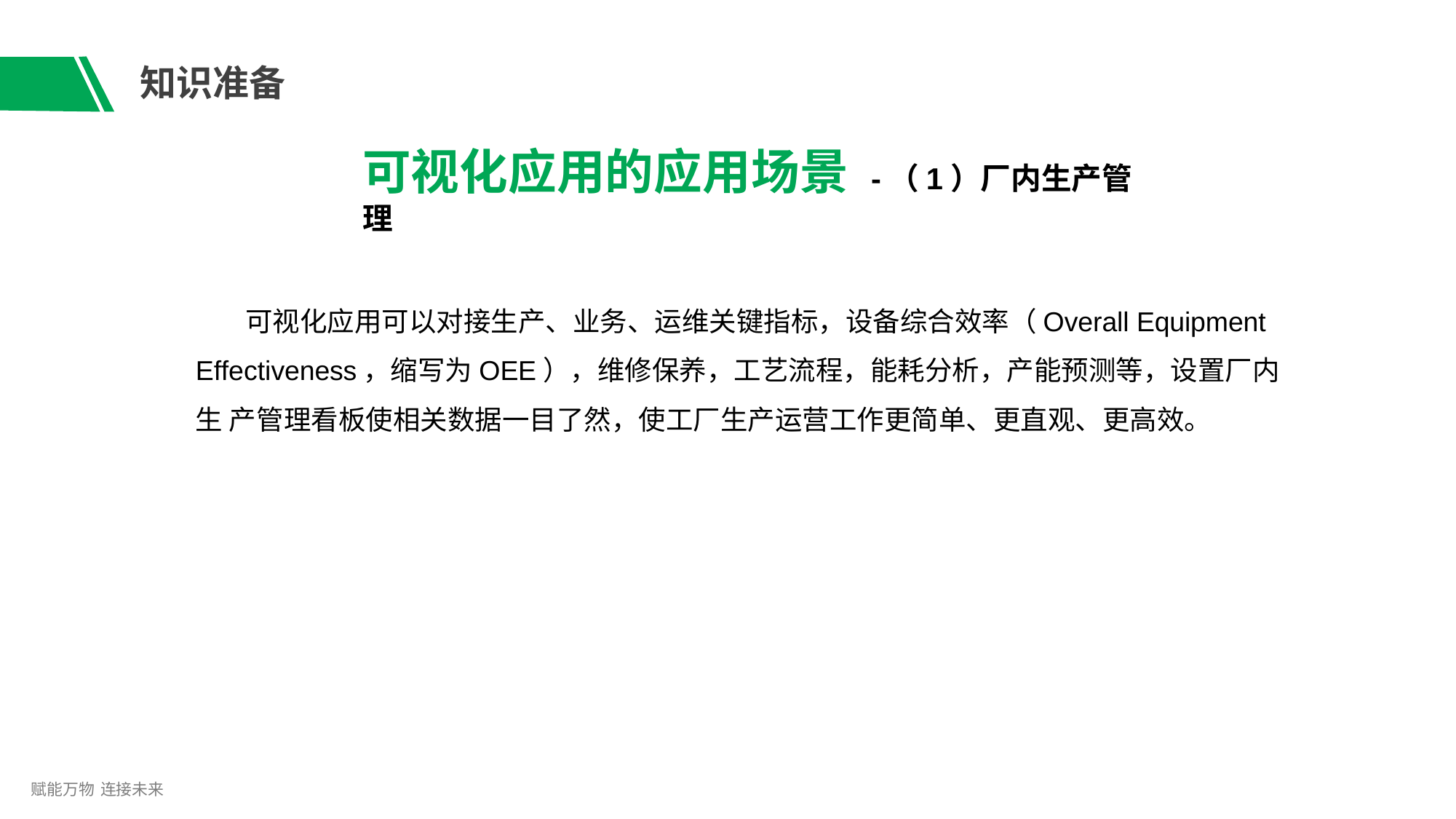

# 知识准备
可视化应用的应用场景 -（1）厂内生产管理
可视化应用可以对接生产、业务、运维关键指标，设备综合效率（Overall Equipment  Effectiveness，缩写为OEE），维修保养，工艺流程，能耗分析，产能预测等，设置厂内生 产管理看板使相关数据一目了然，使工厂生产运营工作更简单、更直观、更高效。
赋能万物 连接未来